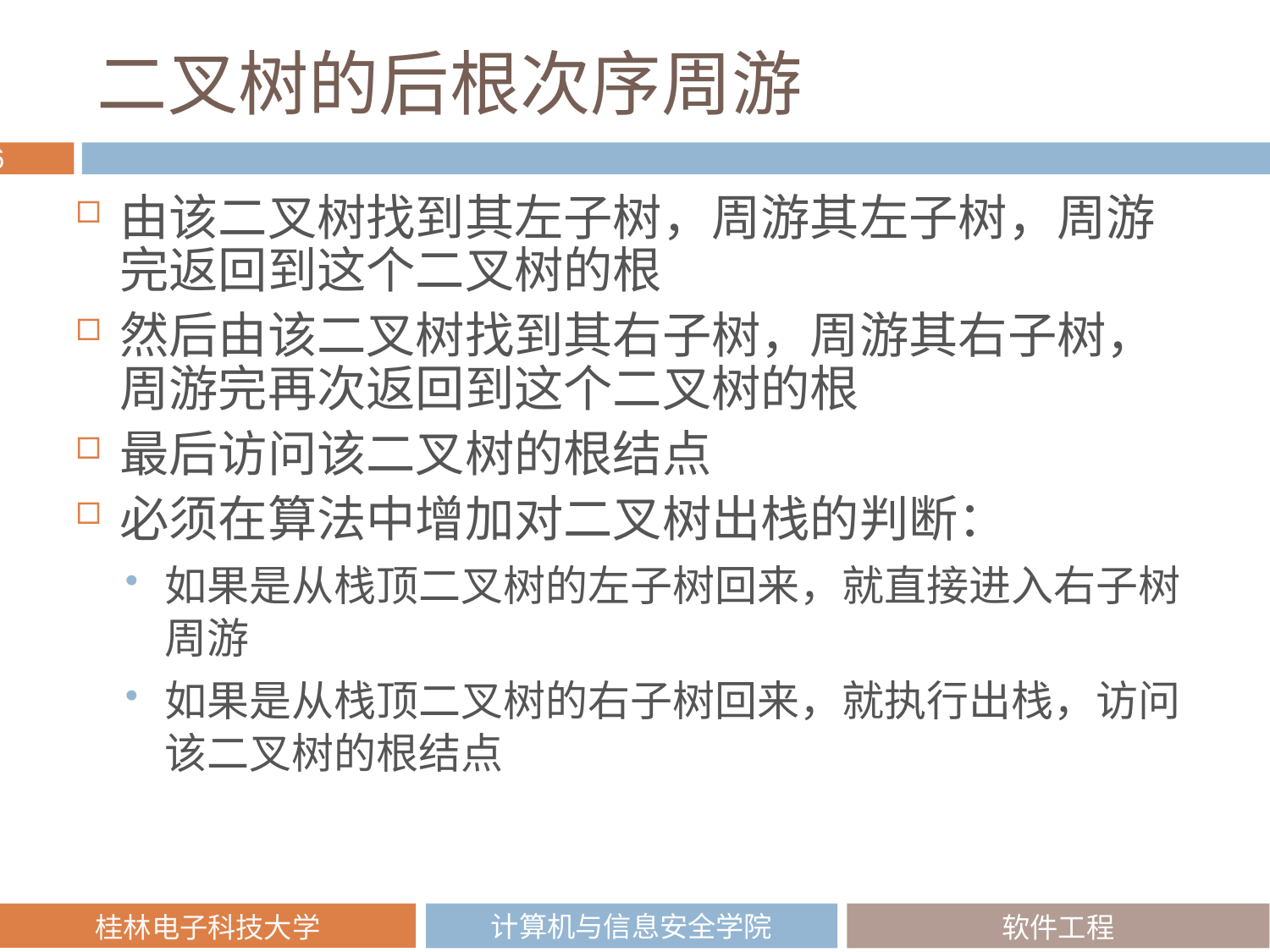

# 二叉树的后根次序周游
由该二叉树找到其左子树，周游其左子树，周游完返回到这个二叉树的根
然后由该二叉树找到其右子树，周游其右子树，周游完再次返回到这个二叉树的根
最后访问该二叉树的根结点
必须在算法中增加对二叉树出栈的判断：
如果是从栈顶二叉树的左子树回来，就直接进入右子树周游
如果是从栈顶二叉树的右子树回来，就执行出栈，访问该二叉树的根结点